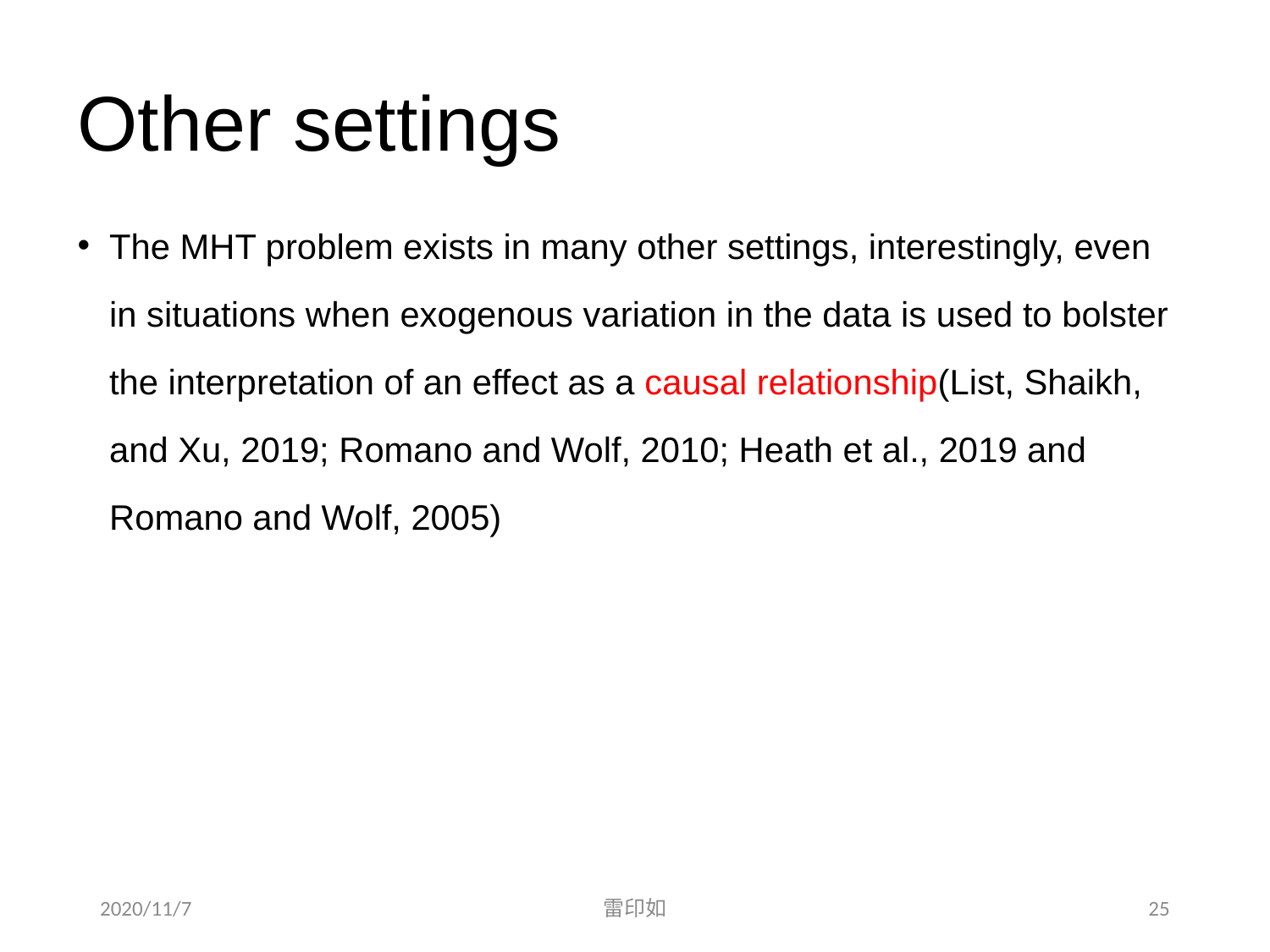

# Other settings
The MHT problem exists in many other settings, interestingly, even in situations when exogenous variation in the data is used to bolster the interpretation of an effect as a causal relationship(List, Shaikh, and Xu, 2019; Romano and Wolf, 2010; Heath et al., 2019 and Romano and Wolf, 2005)

2020/11/7
雷印如
25